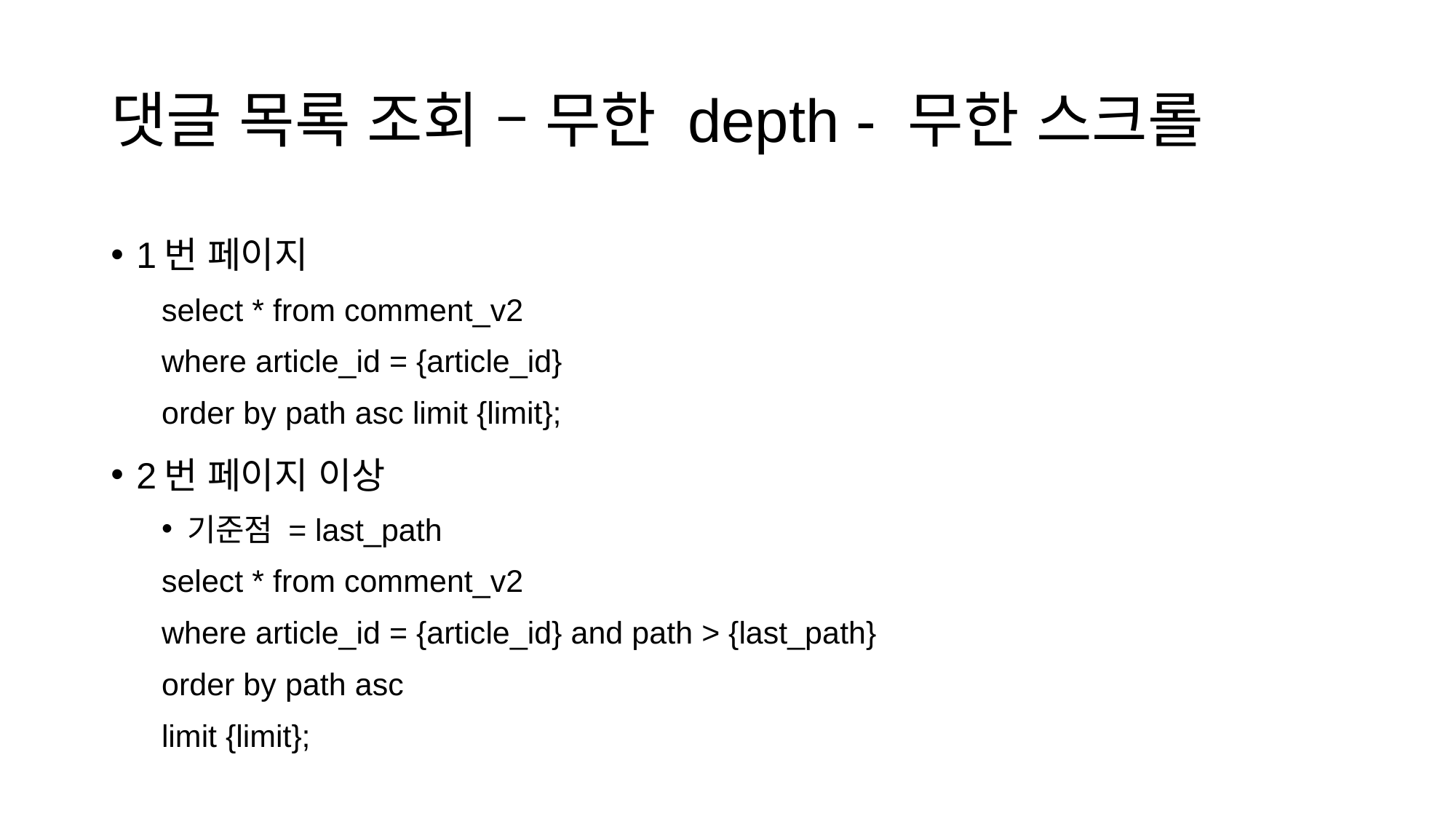

# 댓글 목록 조회 – 무한 depth - 무한 스크롤
1번 페이지
select * from comment_v2
	where article_id = {article_id}
	order by path asc limit {limit};
2번 페이지 이상
기준점 = last_path
select * from comment_v2
	where article_id = {article_id} and path > {last_path}
	order by path asc
	limit {limit};